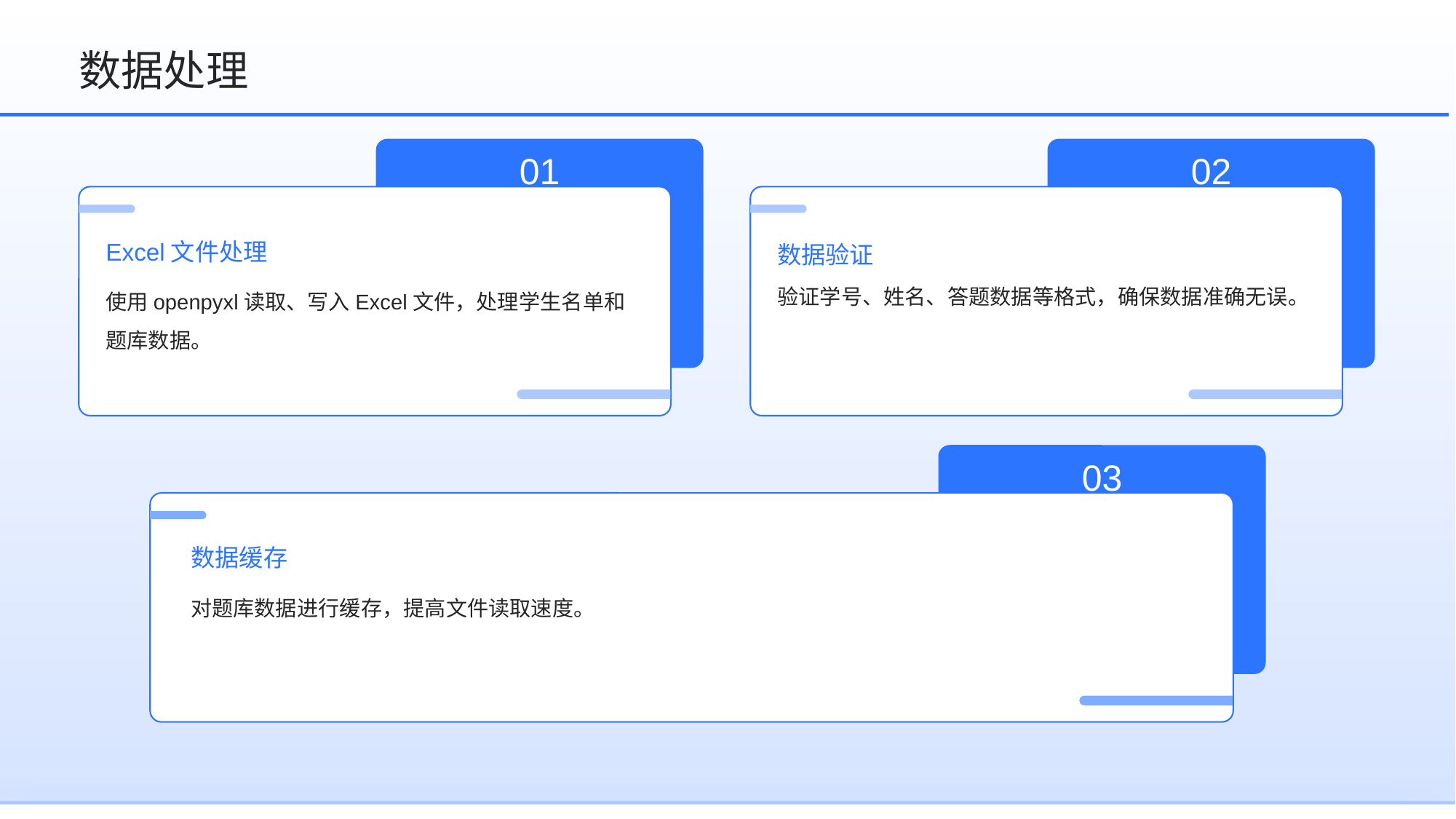

数据处理

01
02

Excel文件处理
数据验证
使用openpyxl读取、写入Excel文件，处理学生名单和题库数据。
验证学号、姓名、答题数据等格式，确保数据准确无误。

03

数据缓存
对题库数据进行缓存，提高文件读取速度。